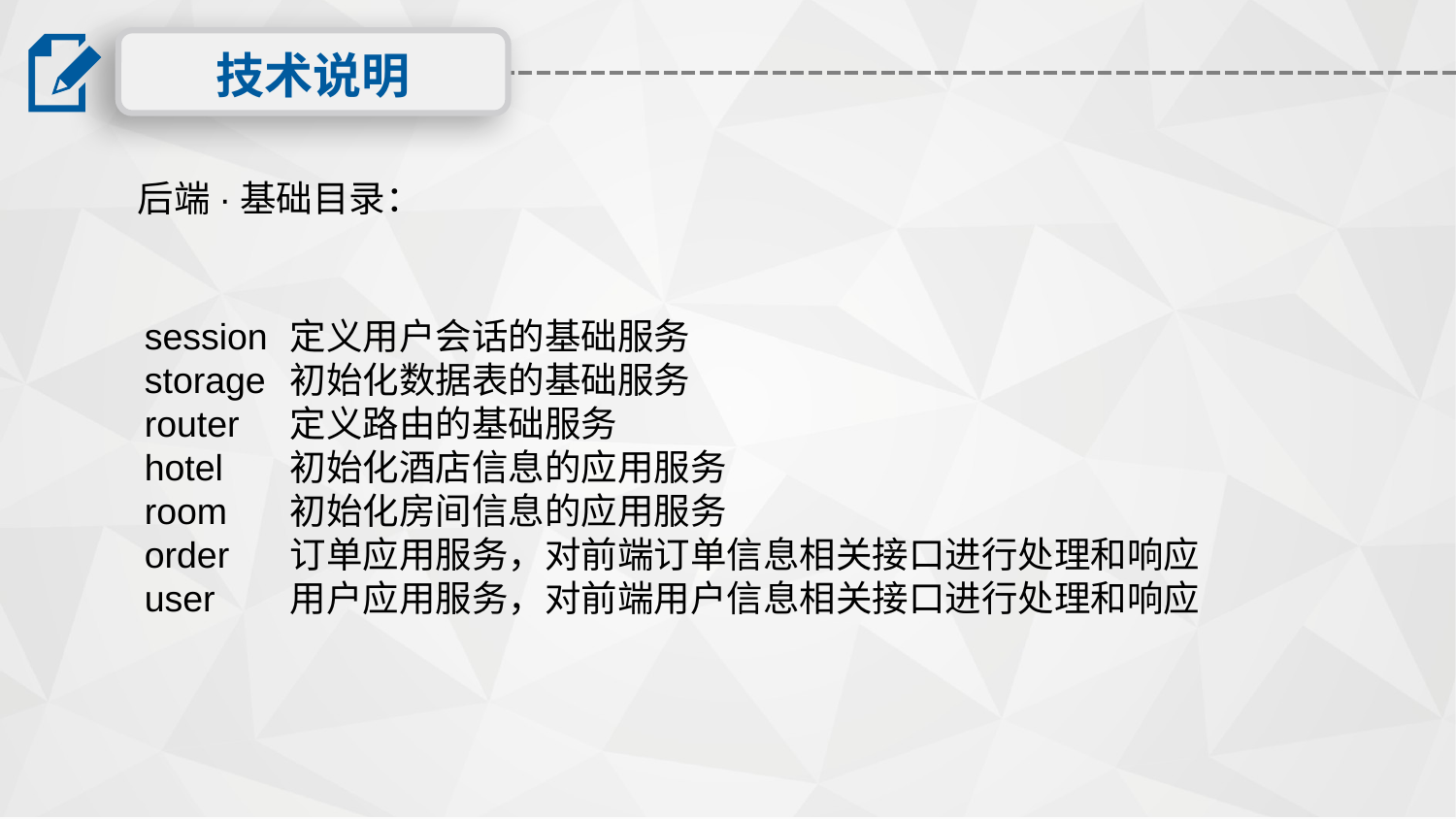

技术说明
后端·基础目录：

session	定义用户会话的基础服务
storage	初始化数据表的基础服务
router	定义路由的基础服务
hotel	初始化酒店信息的应用服务
room	初始化房间信息的应用服务
order	订单应用服务，对前端订单信息相关接口进行处理和响应
user	用户应用服务，对前端用户信息相关接口进行处理和响应